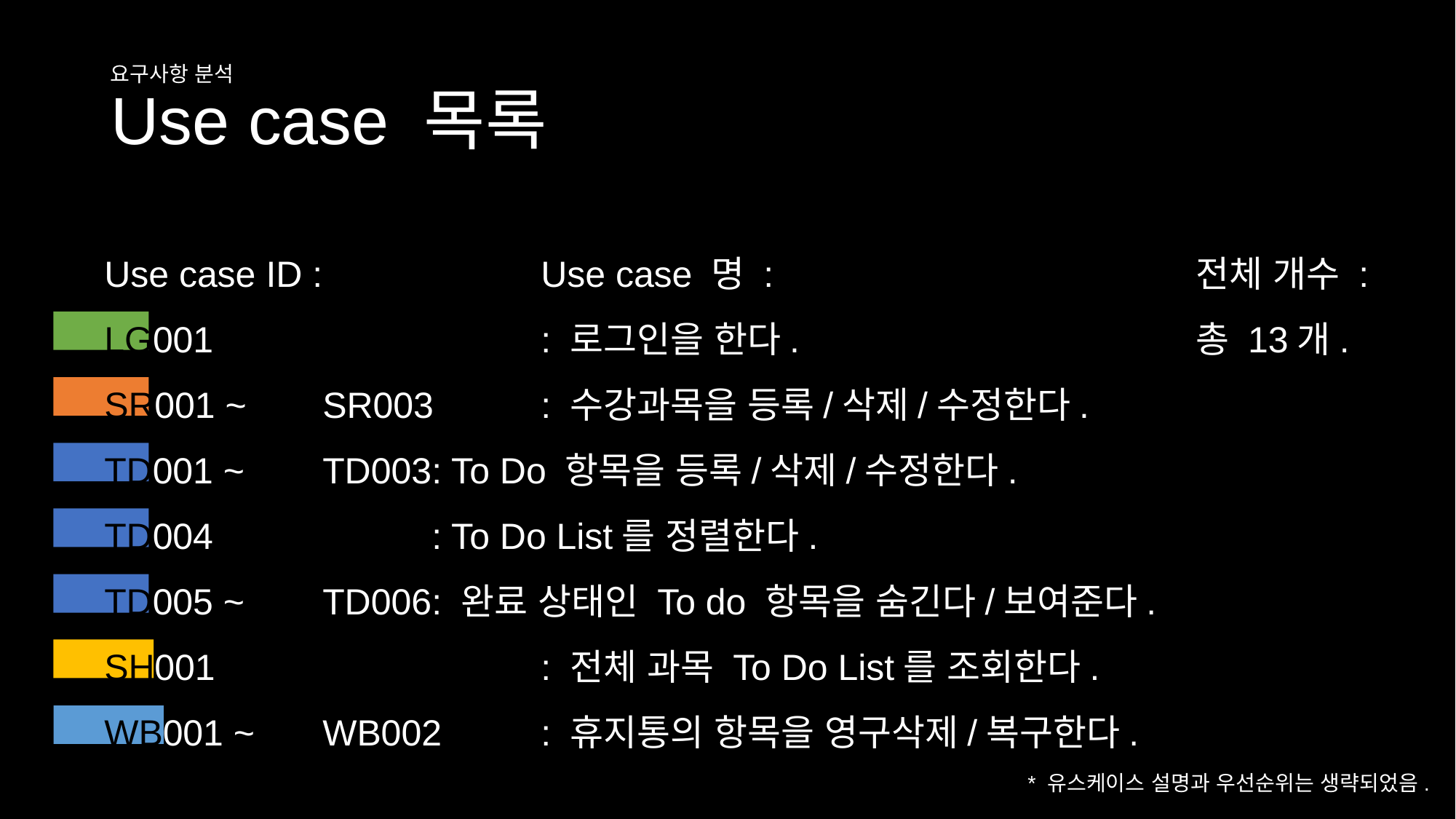

# Use case 목록
요구사항 분석
Use case ID : 		Use case 명 : 				전체 개수 :
LG001			: 로그인을 한다.				총 13개.
SR001 ~	SR003	: 수강과목을 등록/삭제/수정한다.
TD001 ~	TD003	: To Do 항목을 등록/삭제/수정한다.
TD004			: To Do List를 정렬한다.
TD005 ~	TD006	: 완료 상태인 To do 항목을 숨긴다/보여준다.
SH001			: 전체 과목 To Do List를 조회한다.
WB001 ~	WB002	: 휴지통의 항목을 영구삭제/복구한다.

* 유스케이스 설명과 우선순위는 생략되었음.